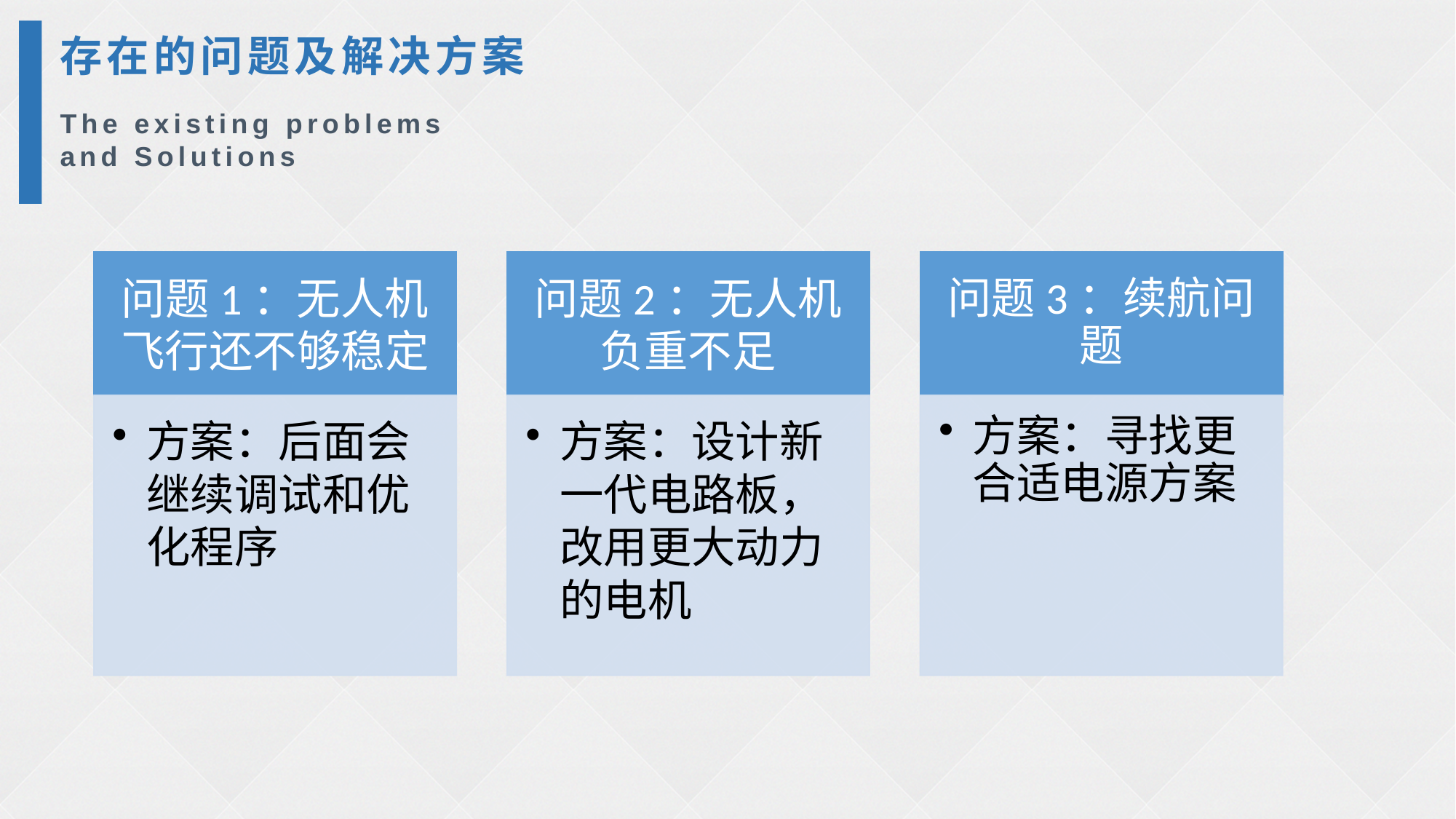

存在的问题及解决方案
The existing problems and Solutions
问题1：无人机飞行还不够稳定
方案：后面会继续调试和优化程序
问题2：无人机负重不足
方案：设计新一代电路板，改用更大动力的电机
问题3：续航问题
方案：寻找更合适电源方案